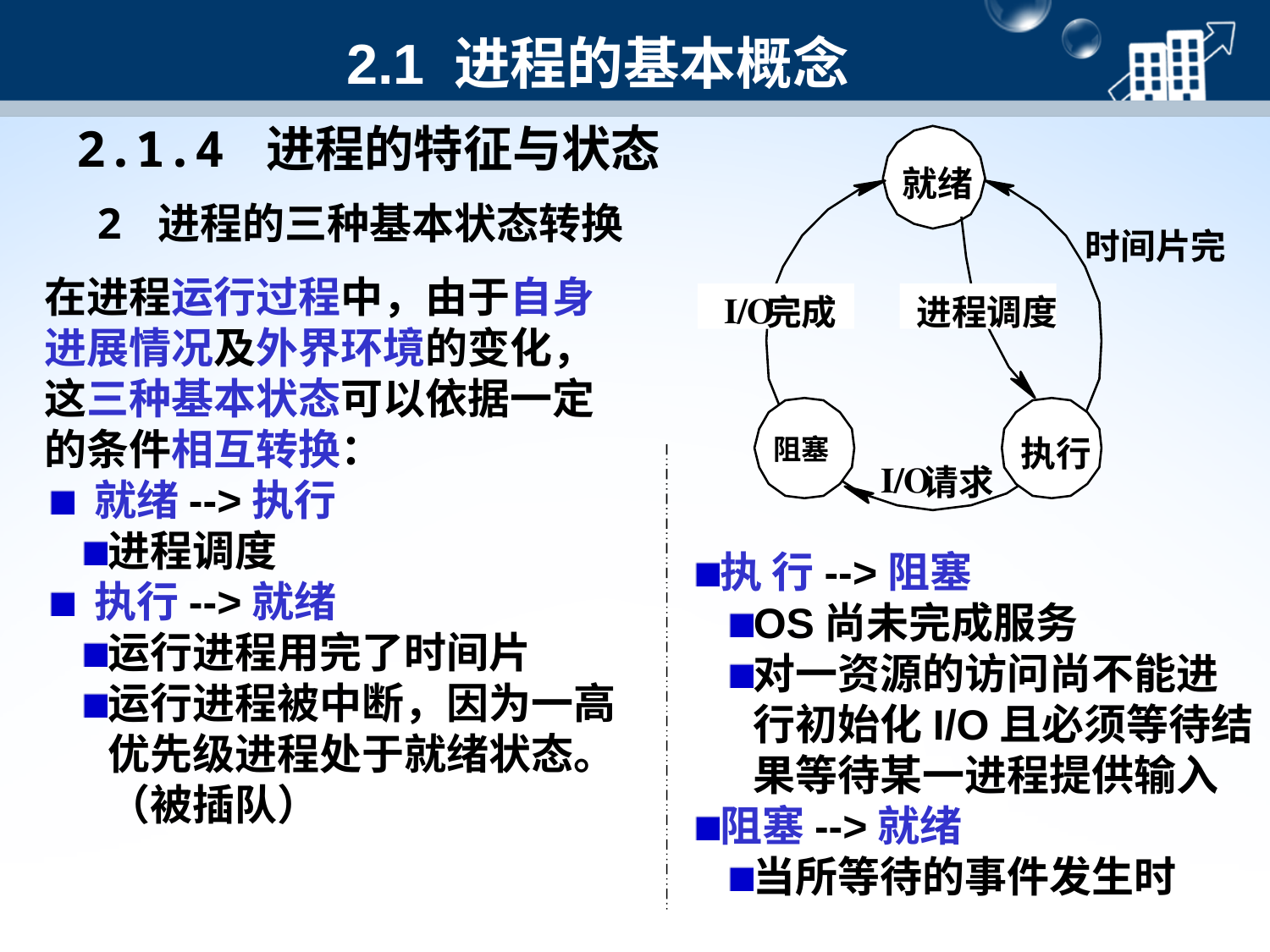

# 2.1 进程的基本概念
2.1.4 进程的特征与状态

就绪

时间片完

I/O
完成
进程调度

阻塞
执行
I/O
请求

2 进程的三种基本状态转换
在进程运行过程中，由于自身进展情况及外界环境的变化，这三种基本状态可以依据一定的条件相互转换：
 就绪-->执行
进程调度
 执行-->就绪
运行进程用完了时间片
运行进程被中断，因为一高优先级进程处于就绪状态。（被插队）

执 行-->阻塞
OS尚未完成服务
对一资源的访问尚不能进行初始化I/O且必须等待结果等待某一进程提供输入
阻塞-->就绪
当所等待的事件发生时